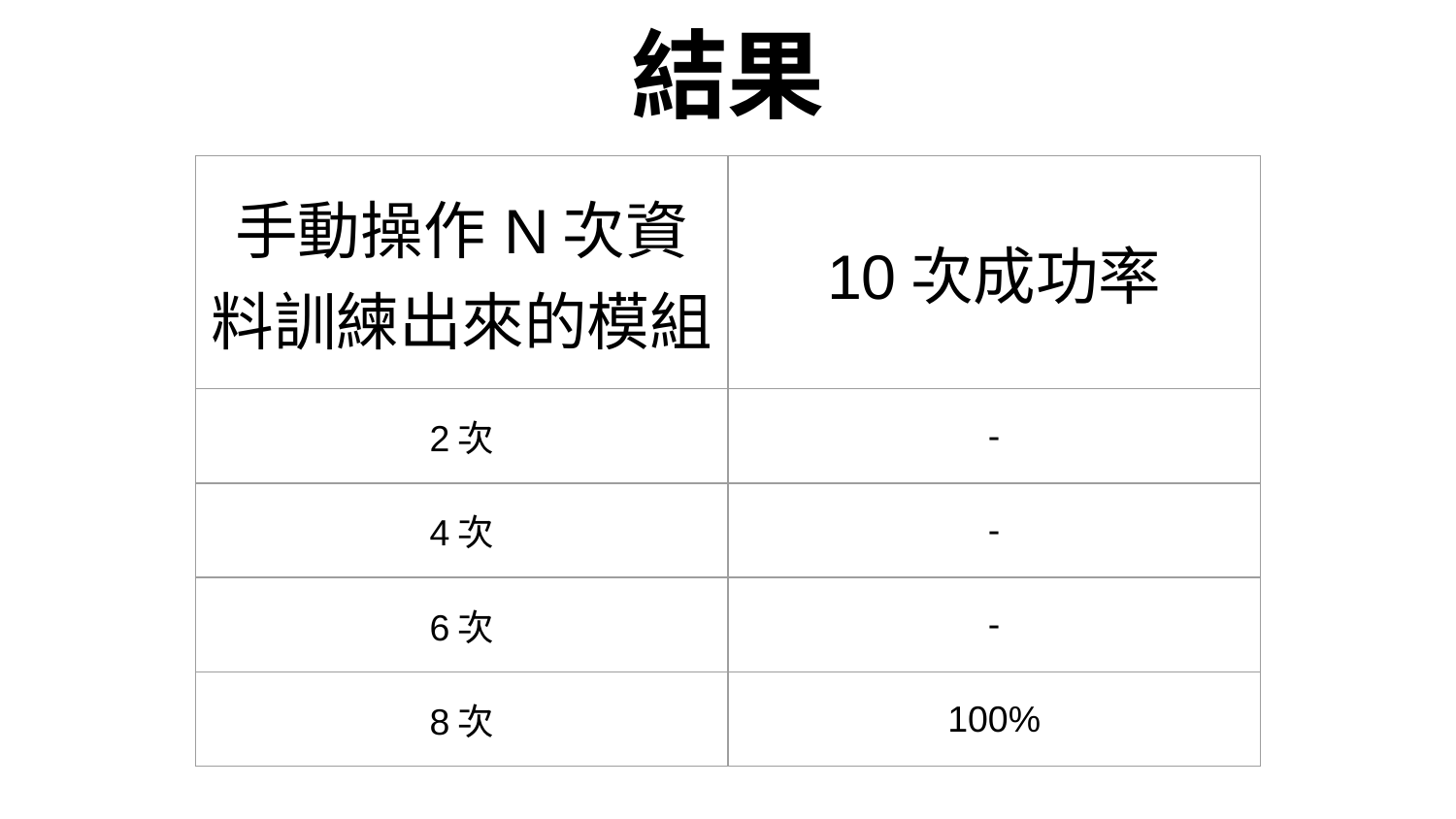

結果
| 手動操作N次資料訓練出來的模組 | 10次成功率 |
| --- | --- |
| 2次 | - |
| 4次 | - |
| 6次 | - |
| 8次 | 100% |